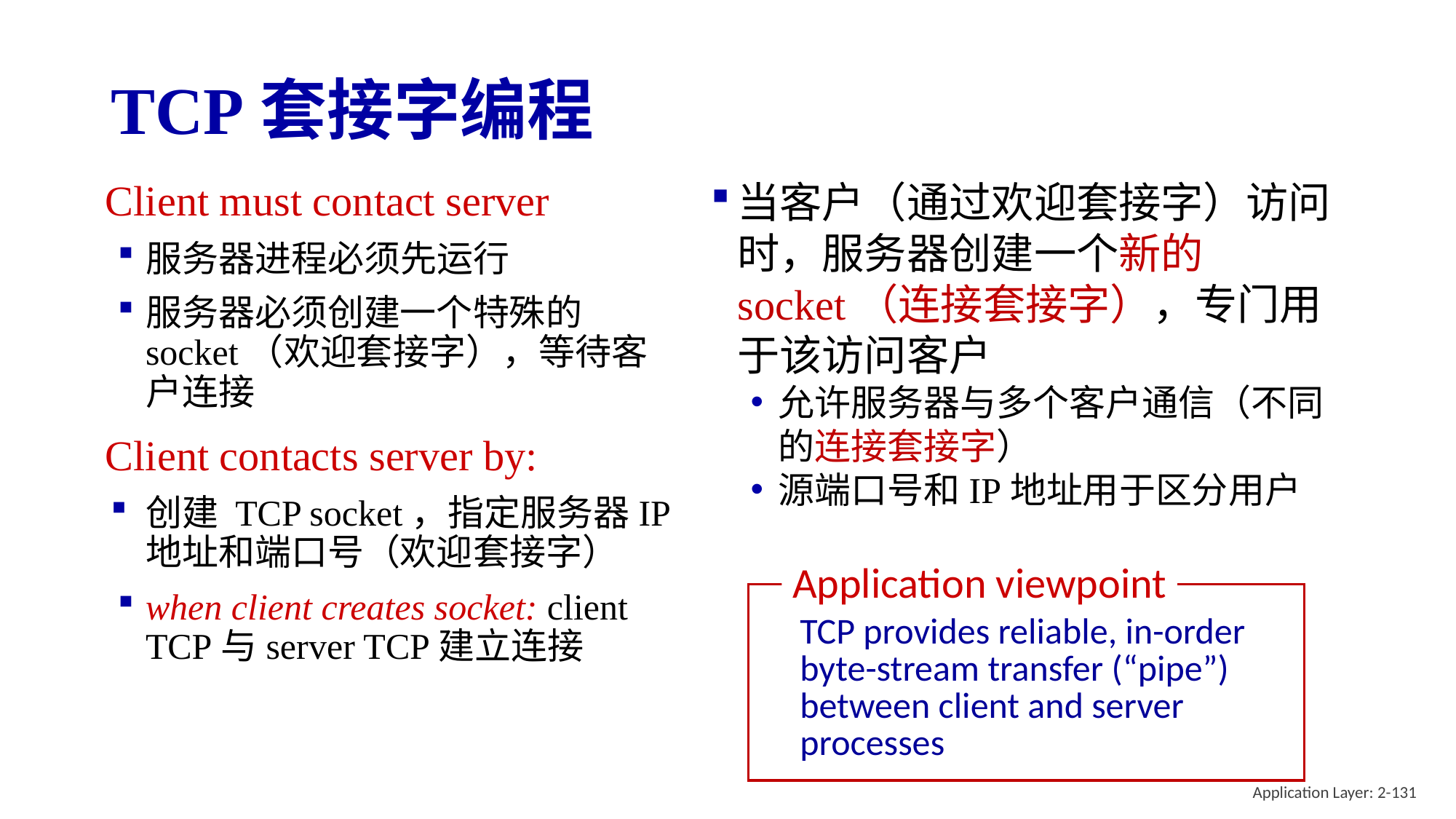

# TCP套接字编程
当客户（通过欢迎套接字）访问时，服务器创建一个新的socket（连接套接字），专门用于该访问客户
允许服务器与多个客户通信（不同的连接套接字）
源端口号和IP地址用于区分用户
Client must contact server
服务器进程必须先运行
服务器必须创建一个特殊的socket（欢迎套接字），等待客户连接
Client contacts server by:
创建 TCP socket，指定服务器IP地址和端口号（欢迎套接字）
when client creates socket: client TCP与server TCP建立连接

Application viewpoint

TCP provides reliable, in-order
byte-stream transfer (“pipe”)
between client and server processes
Application Layer: 2-131